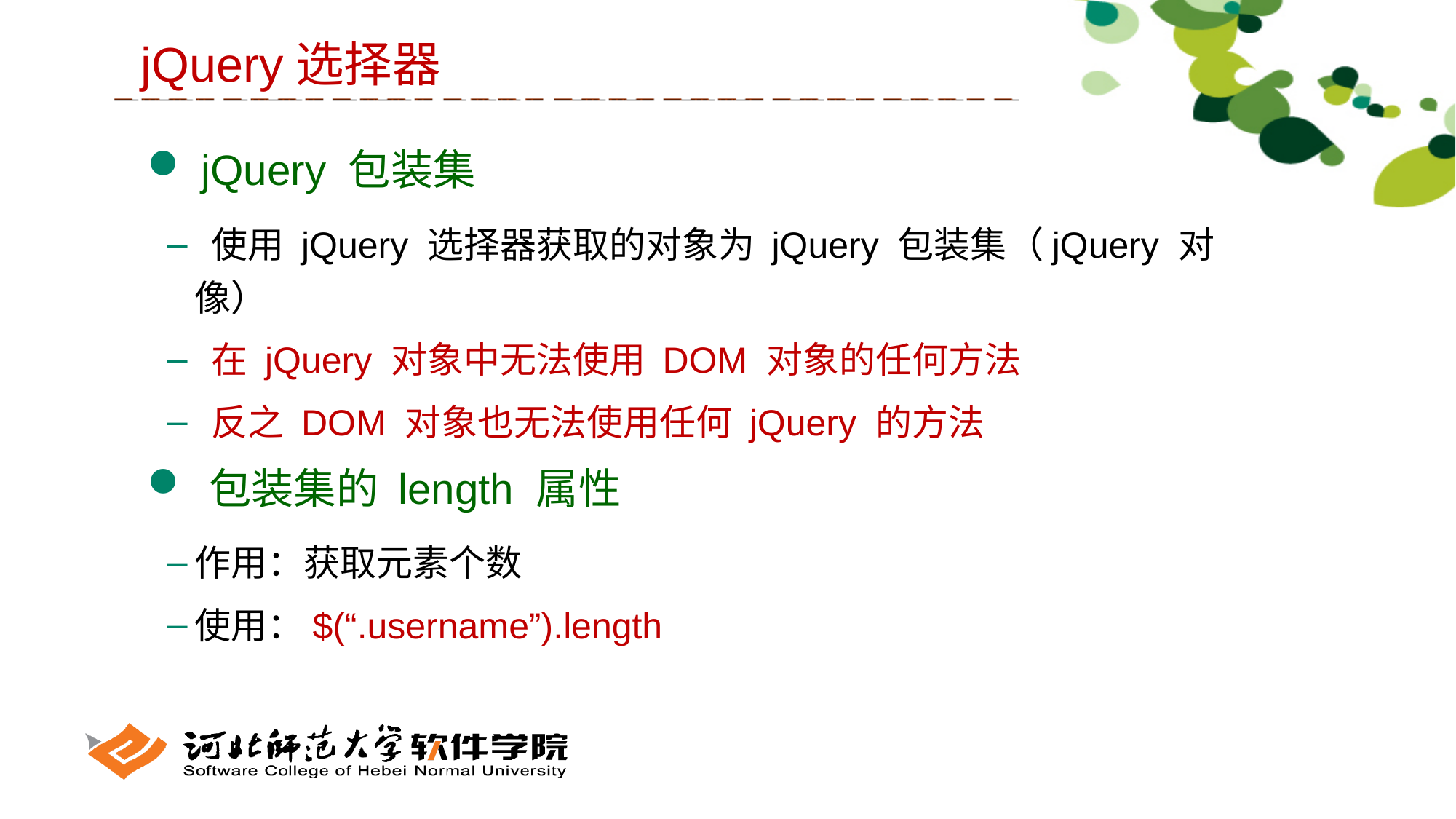

jQuery选择器
 jQuery 包装集
 使用 jQuery 选择器获取的对象为 jQuery 包装集（jQuery 对像）
 在 jQuery 对象中无法使用 DOM 对象的任何方法
 反之 DOM 对象也无法使用任何 jQuery 的方法
 包装集的 length 属性
作用：获取元素个数
使用：$(“.username”).length